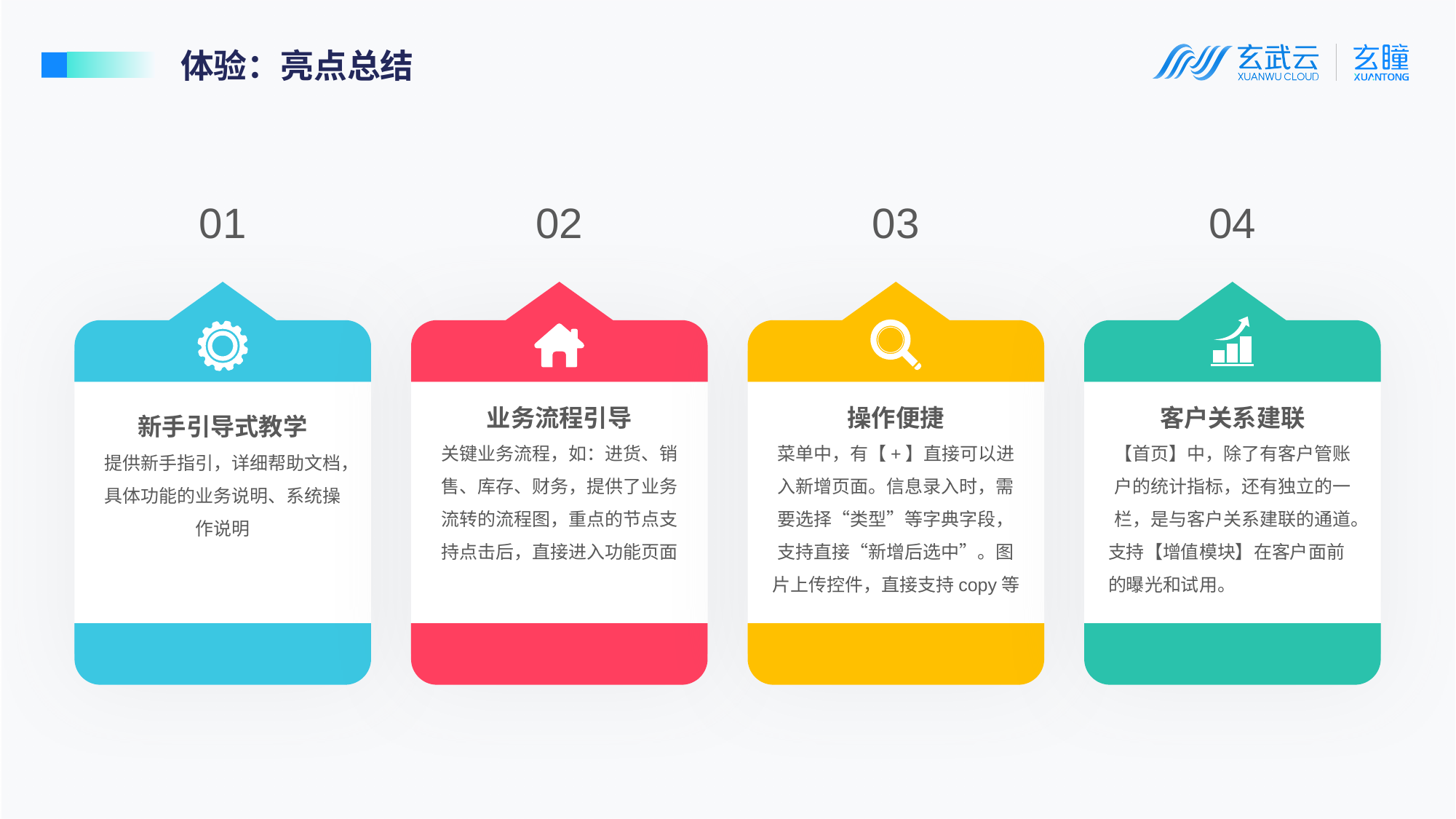

体验：亮点总结
01

新手引导式教学
提供新手指引，详细帮助文档，具体功能的业务说明、系统操作说明
02

业务流程引导
关键业务流程，如：进货、销售、库存、财务，提供了业务流转的流程图，重点的节点支持点击后，直接进入功能页面
03

操作便捷
菜单中，有【+】直接可以进入新增页面。信息录入时，需要选择“类型”等字典字段，支持直接“新增后选中”。图片上传控件，直接支持copy等

04

客户关系建联
【首页】中，除了有客户管账户的统计指标，还有独立的一栏，是与客户关系建联的通道。
支持【增值模块】在客户面前的曝光和试用。